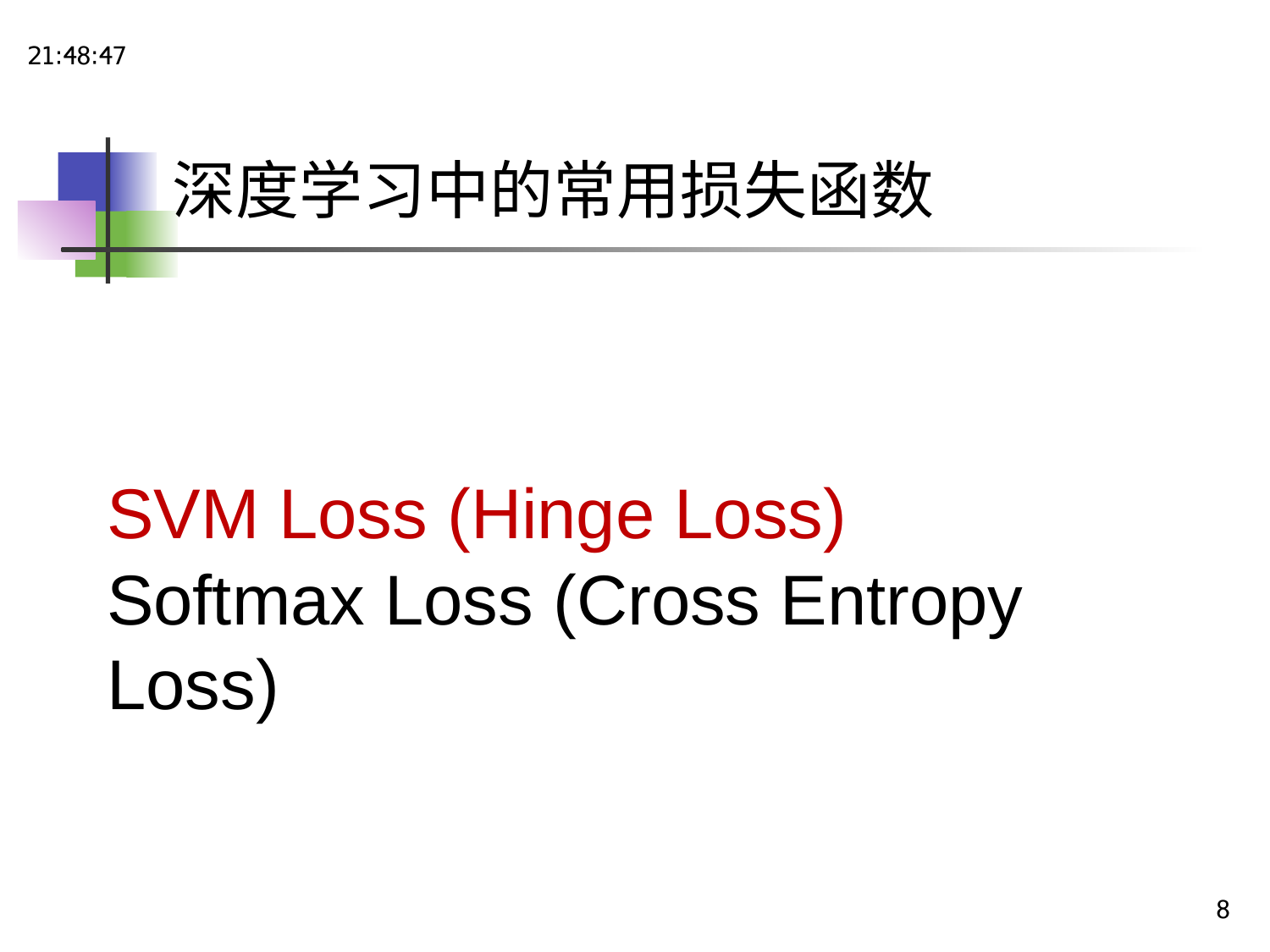

21:48:47
# 深度学习中的常用损失函数
SVM Loss (Hinge Loss)
Softmax Loss (Cross Entropy Loss)
8